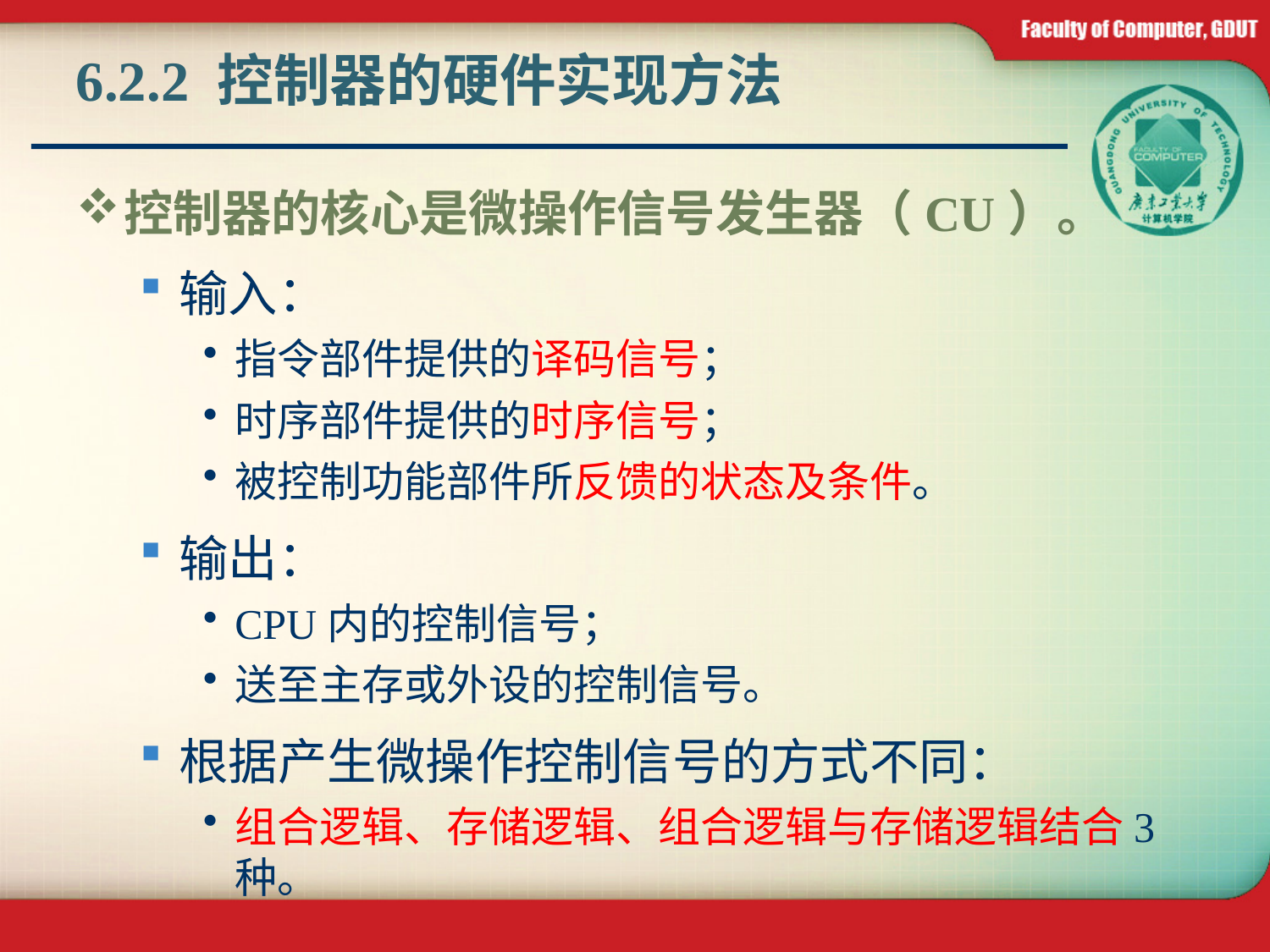

# 6.2.2 控制器的硬件实现方法
控制器的核心是微操作信号发生器（CU）。
输入：
指令部件提供的译码信号；
时序部件提供的时序信号；
被控制功能部件所反馈的状态及条件。
输出：
CPU内的控制信号；
送至主存或外设的控制信号。
根据产生微操作控制信号的方式不同：
组合逻辑、存储逻辑、组合逻辑与存储逻辑结合3种。